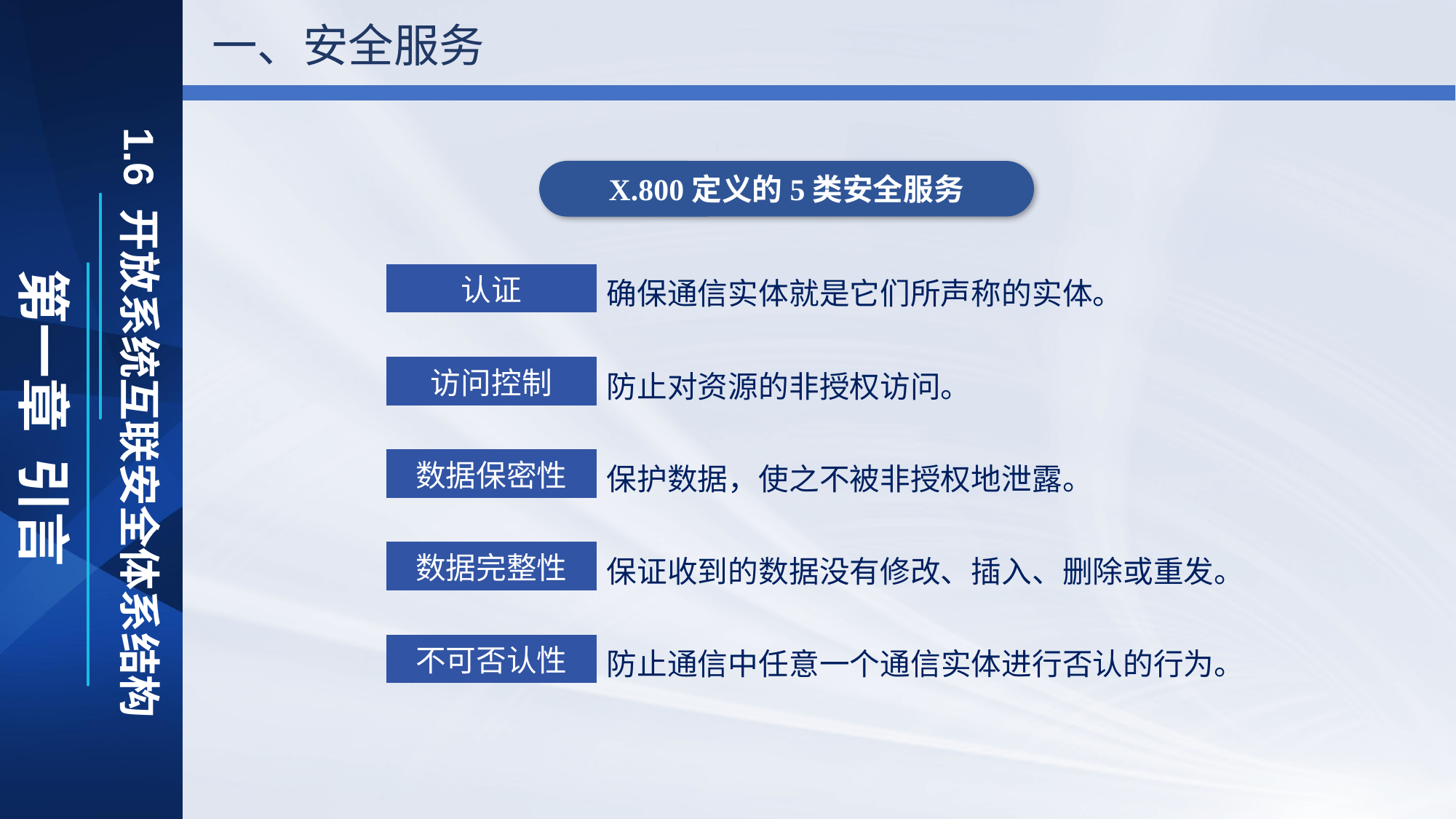

一、安全服务

X.800定义的5类安全服务
确保通信实体就是它们所声称的实体。

认证
防止对资源的非授权访问。

访问控制
保护数据，使之不被非授权地泄露。

数据保密性
保证收到的数据没有修改、插入、删除或重发。

数据完整性
防止通信中任意一个通信实体进行否认的行为。

不可否认性